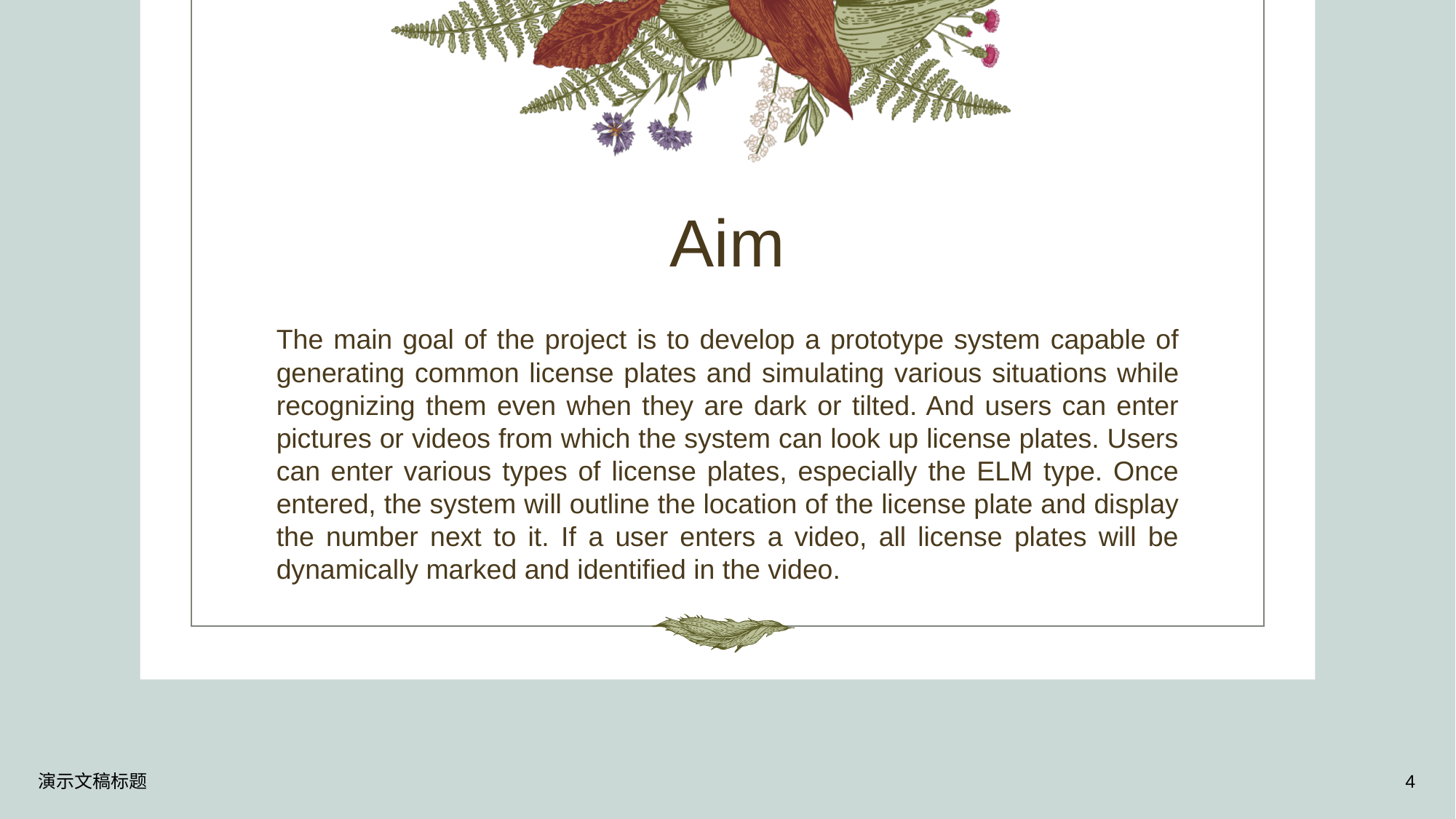

# Aim
The main goal of the project is to develop a prototype system capable of generating common license plates and simulating various situations while recognizing them even when they are dark or tilted. And users can enter pictures or videos from which the system can look up license plates. Users can enter various types of license plates, especially the ELM type. Once entered, the system will outline the location of the license plate and display the number next to it. If a user enters a video, all license plates will be dynamically marked and identified in the video.

演示文稿标题
4